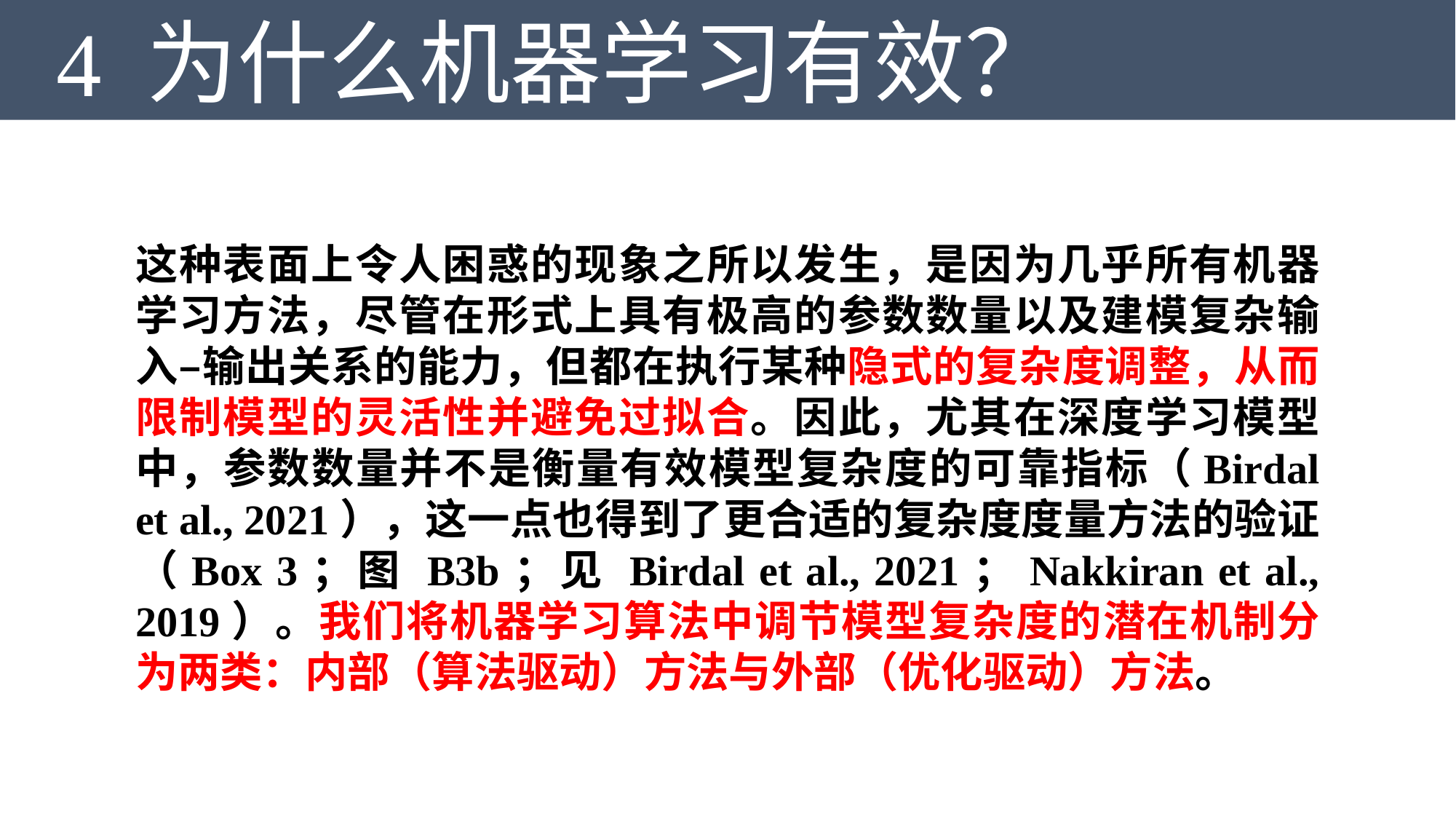

4 为什么机器学习有效？
这种表面上令人困惑的现象之所以发生，是因为几乎所有机器学习方法，尽管在形式上具有极高的参数数量以及建模复杂输入–输出关系的能力，但都在执行某种隐式的复杂度调整，从而限制模型的灵活性并避免过拟合。因此，尤其在深度学习模型中，参数数量并不是衡量有效模型复杂度的可靠指标（Birdal et al., 2021），这一点也得到了更合适的复杂度度量方法的验证（Box 3；图 B3b；见 Birdal et al., 2021；Nakkiran et al., 2019）。我们将机器学习算法中调节模型复杂度的潜在机制分为两类：内部（算法驱动）方法与外部（优化驱动）方法。